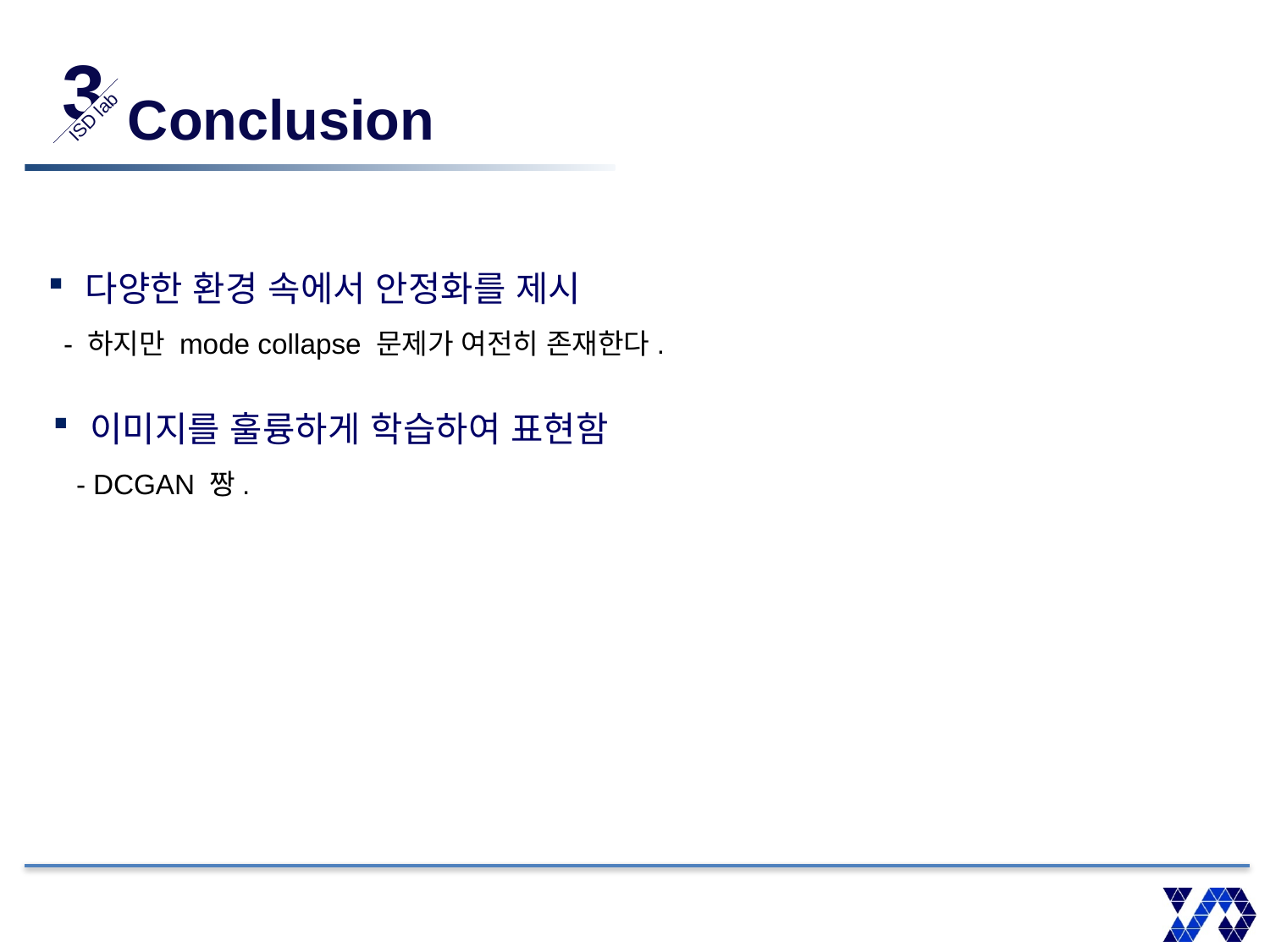

3

ISD lab
# Conclusion
다양한 환경 속에서 안정화를 제시
  - 하지만 mode collapse 문제가 여전히 존재한다.
이미지를 훌륭하게 학습하여 표현함
   - DCGAN 짱.